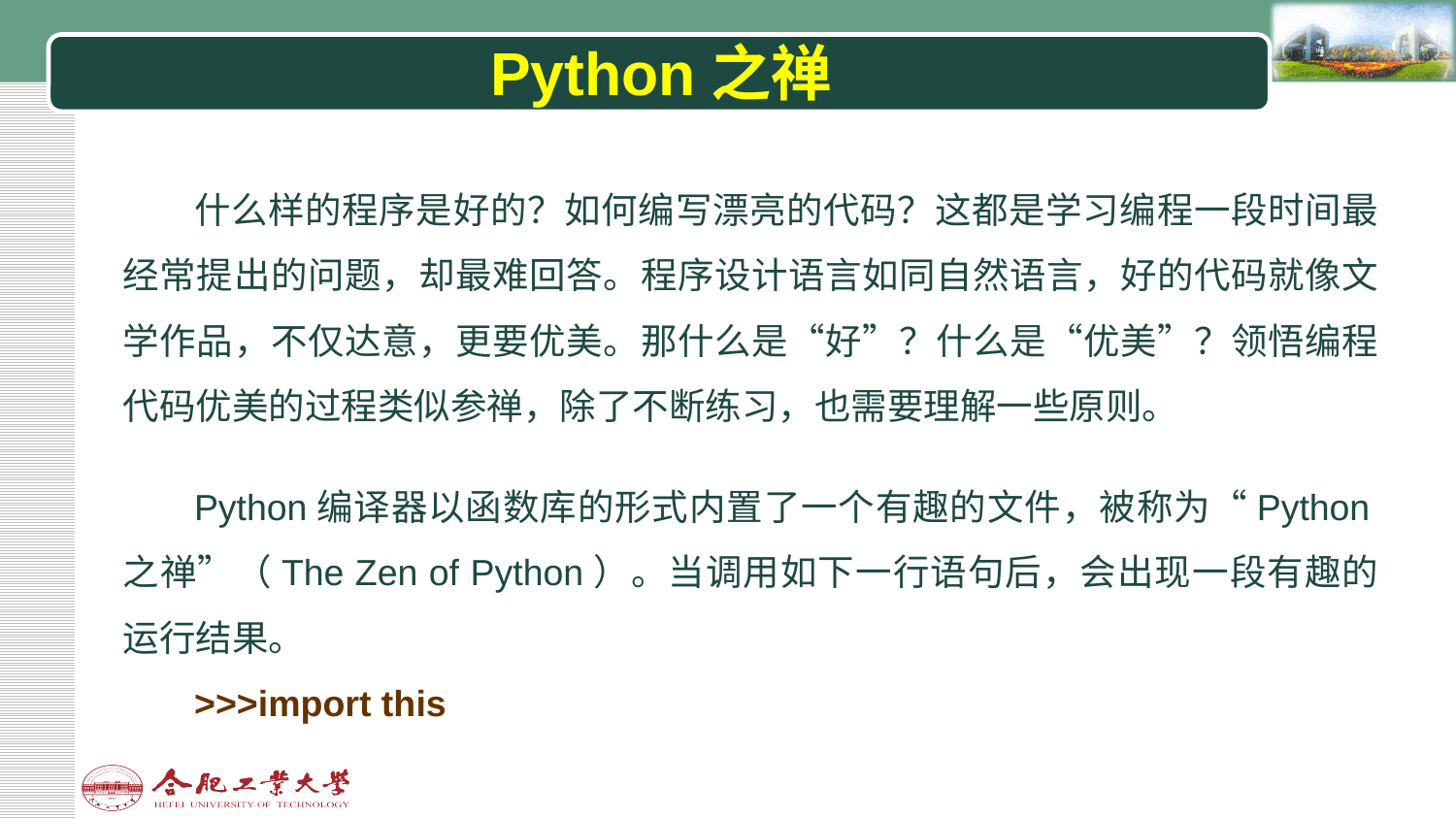

# Python之禅
什么样的程序是好的？如何编写漂亮的代码？这都是学习编程一段时间最经常提出的问题，却最难回答。程序设计语言如同自然语言，好的代码就像文学作品，不仅达意，更要优美。那什么是“好”？什么是“优美”？领悟编程代码优美的过程类似参禅，除了不断练习，也需要理解一些原则。
Python编译器以函数库的形式内置了一个有趣的文件，被称为“Python之禅”（The Zen of Python）。当调用如下一行语句后，会出现一段有趣的运行结果。
>>>import this